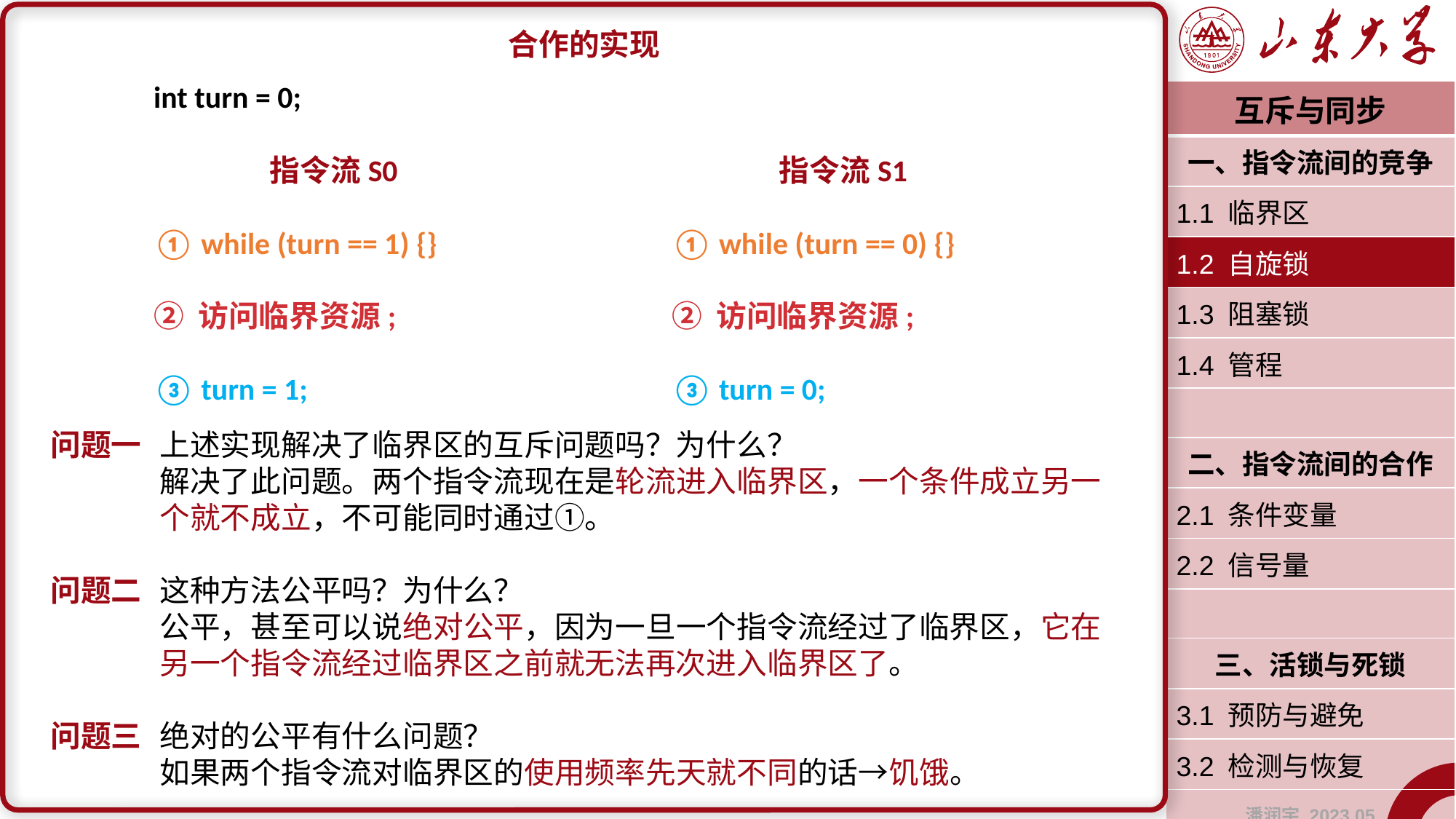

合作的实现

问题一	上述实现解决了临界区的互斥问题吗？为什么？
	解决了此问题。两个指令流现在是轮流进入临界区，一个条件成立另一	个就不成立，不可能同时通过①。

问题二	这种方法公平吗？为什么？
	公平，甚至可以说绝对公平，因为一旦一个指令流经过了临界区，它在	另一个指令流经过临界区之前就无法再次进入临界区了。

问题三	绝对的公平有什么问题？
	如果两个指令流对临界区的使用频率先天就不同的话→饥饿。
int turn = 0;

指令流S0

① while (turn == 1) {}

② 访问临界资源;

③ turn = 1;

指令流S1

① while (turn == 0) {}

② 访问临界资源;

③ turn = 0;
| 互斥与同步 |
| --- |
| 一、指令流间的竞争 |
| 1.1 临界区 |
| 1.2 自旋锁 |
| 1.3 阻塞锁 |
| 1.4 管程 |
|  |
| 二、指令流间的合作 |
| 2.1 条件变量 |
| 2.2 信号量 |
|  |
| 三、活锁与死锁 |
| 3.1 预防与避免 |
| 3.2 检测与恢复 |
| 潘润宇 2023.05 |